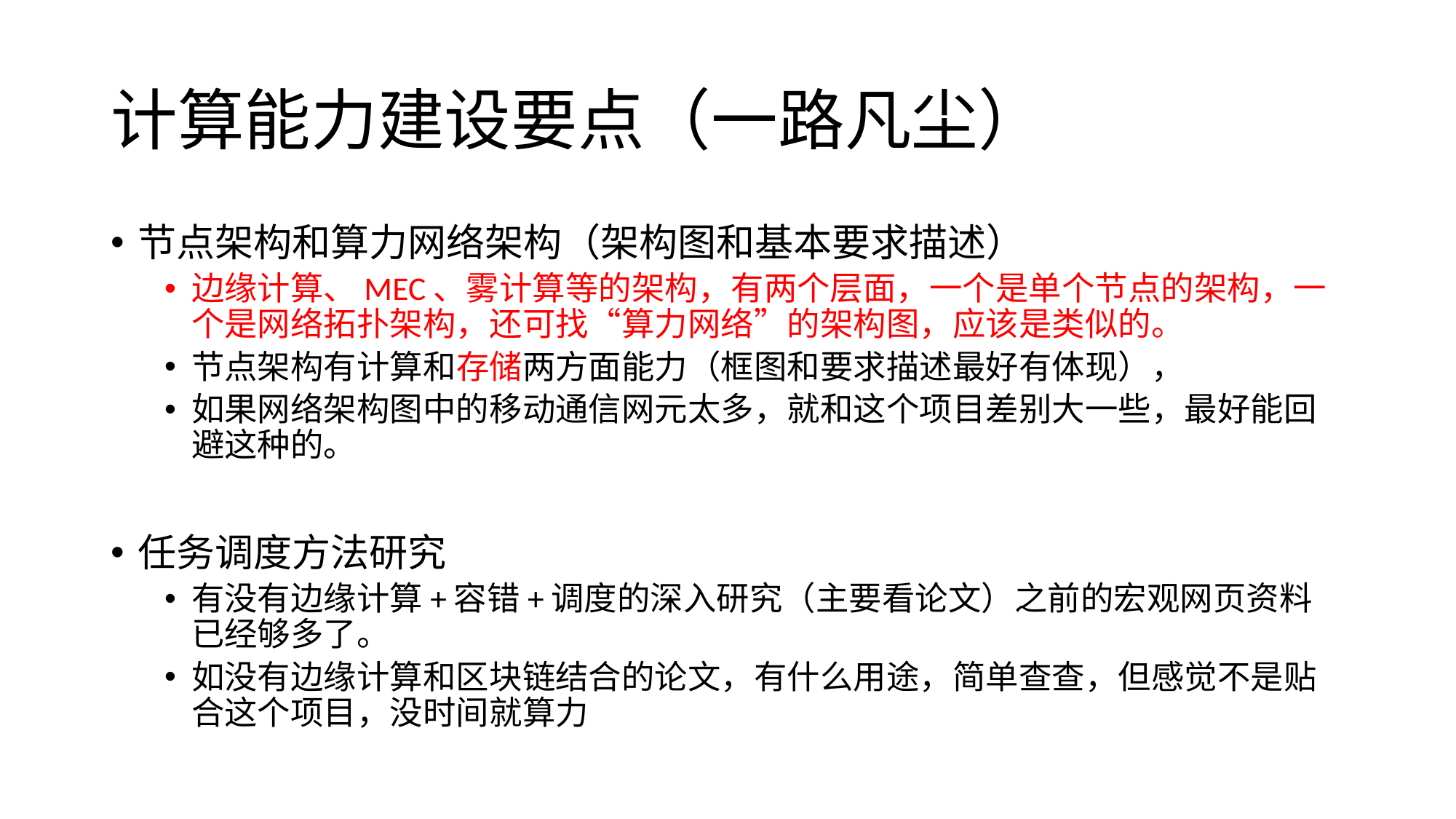

# 计算能力建设要点（一路凡尘）
节点架构和算力网络架构（架构图和基本要求描述）
边缘计算、MEC、雾计算等的架构，有两个层面，一个是单个节点的架构，一个是网络拓扑架构，还可找“算力网络”的架构图，应该是类似的。
节点架构有计算和存储两方面能力（框图和要求描述最好有体现），
如果网络架构图中的移动通信网元太多，就和这个项目差别大一些，最好能回避这种的。

任务调度方法研究
有没有边缘计算+容错+调度的深入研究（主要看论文）之前的宏观网页资料已经够多了。
如没有边缘计算和区块链结合的论文，有什么用途，简单查查，但感觉不是贴合这个项目，没时间就算力